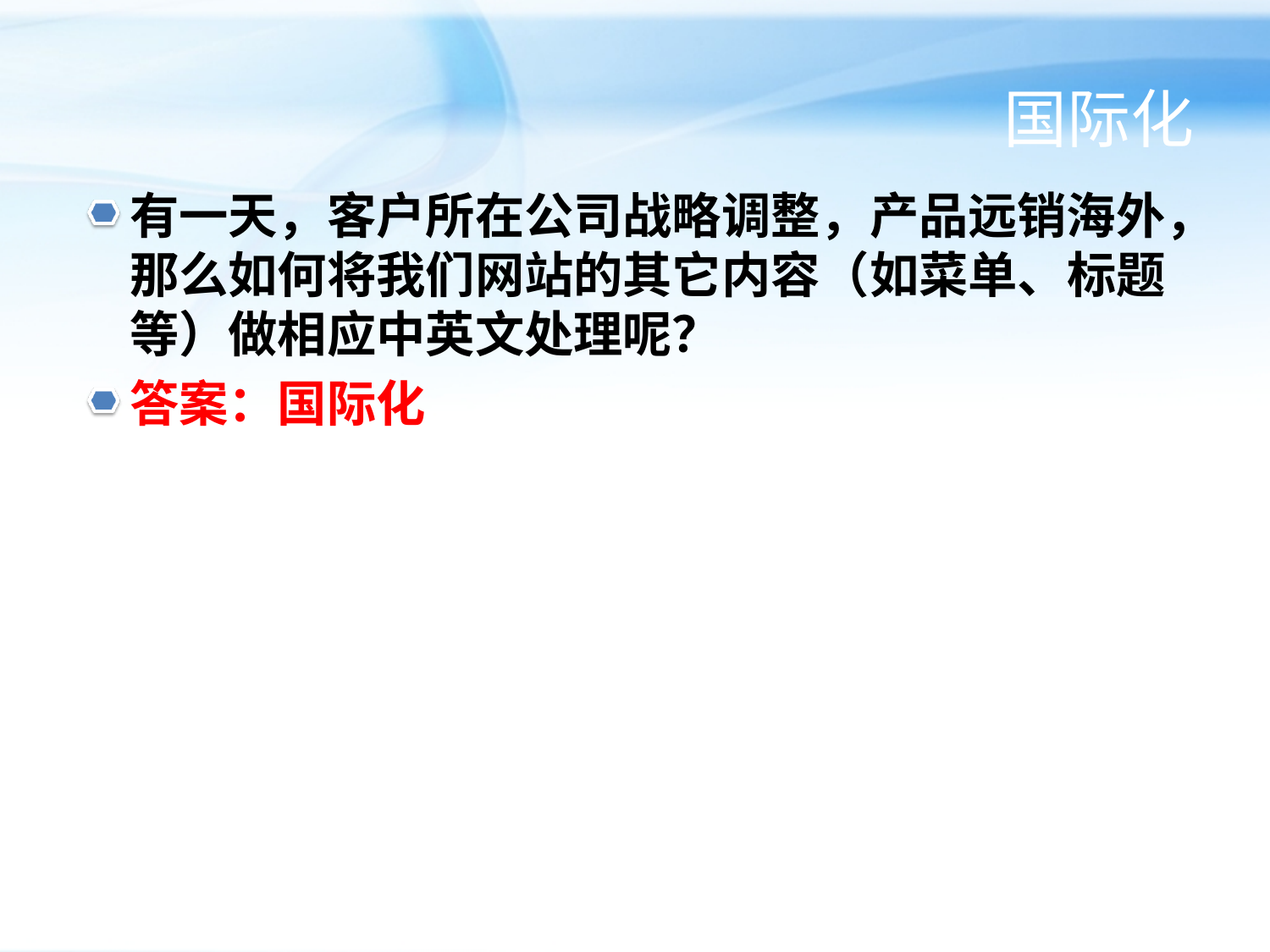

# 国际化
有一天，客户所在公司战略调整，产品远销海外，那么如何将我们网站的其它内容（如菜单、标题等）做相应中英文处理呢？
答案：国际化